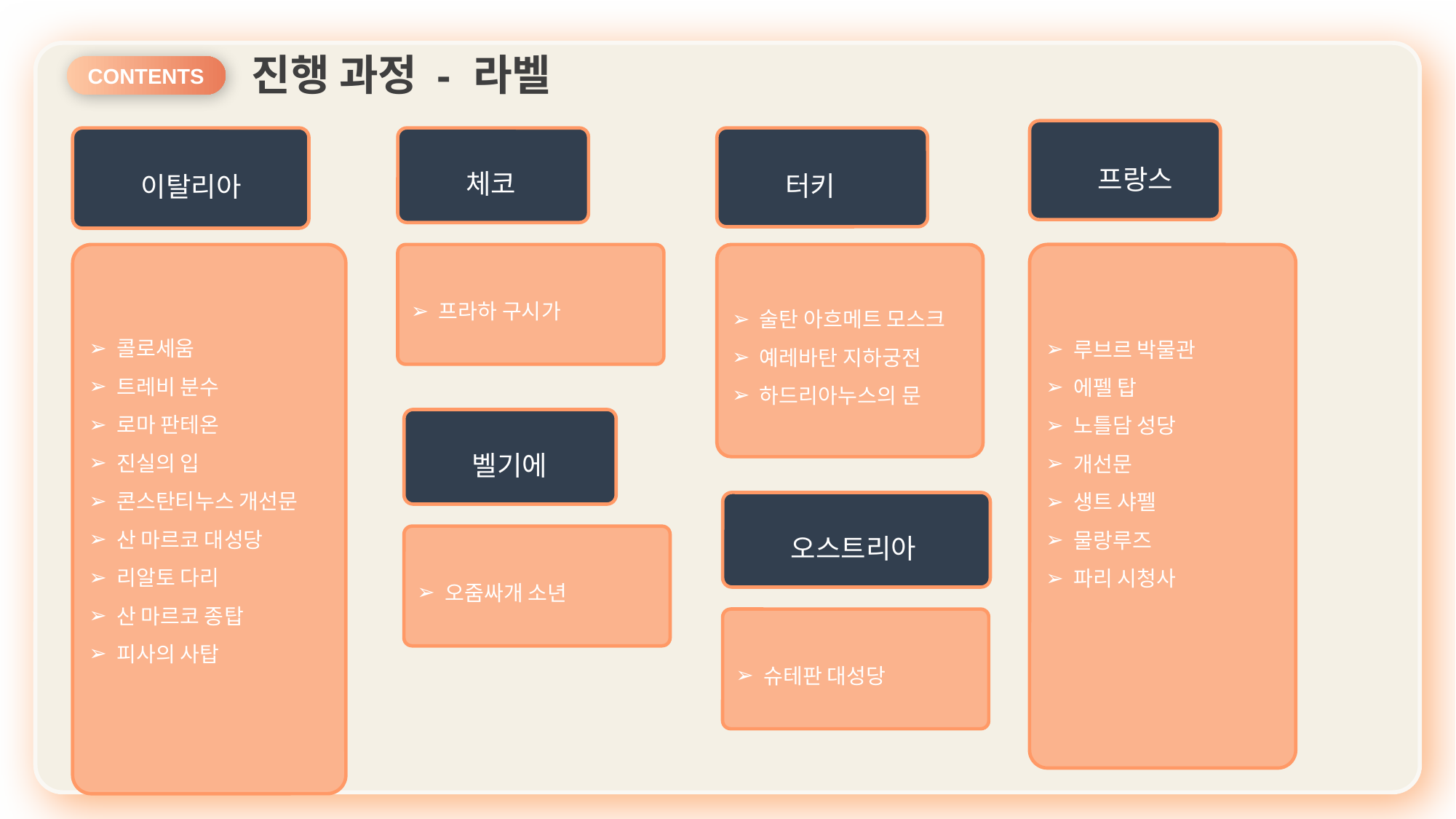

진행 과정 - 라벨
CONTENTS
프랑스
이탈리아
체코
터키
 콜로세움
 트레비 분수
 로마 판테온
 진실의 입
 콘스탄티누스 개선문
 산 마르코 대성당
 리알토 다리
 산 마르코 종탑
 피사의 사탑

 프라하 구시가
 술탄 아흐메트 모스크
 예레바탄 지하궁전
 하드리아누스의 문
 루브르 박물관
 에펠 탑
 노틀담 성당
 개선문
 생트 샤펠
 물랑루즈
 파리 시청사

벨기에
오스트리아
 오줌싸개 소년
 슈테판 대성당